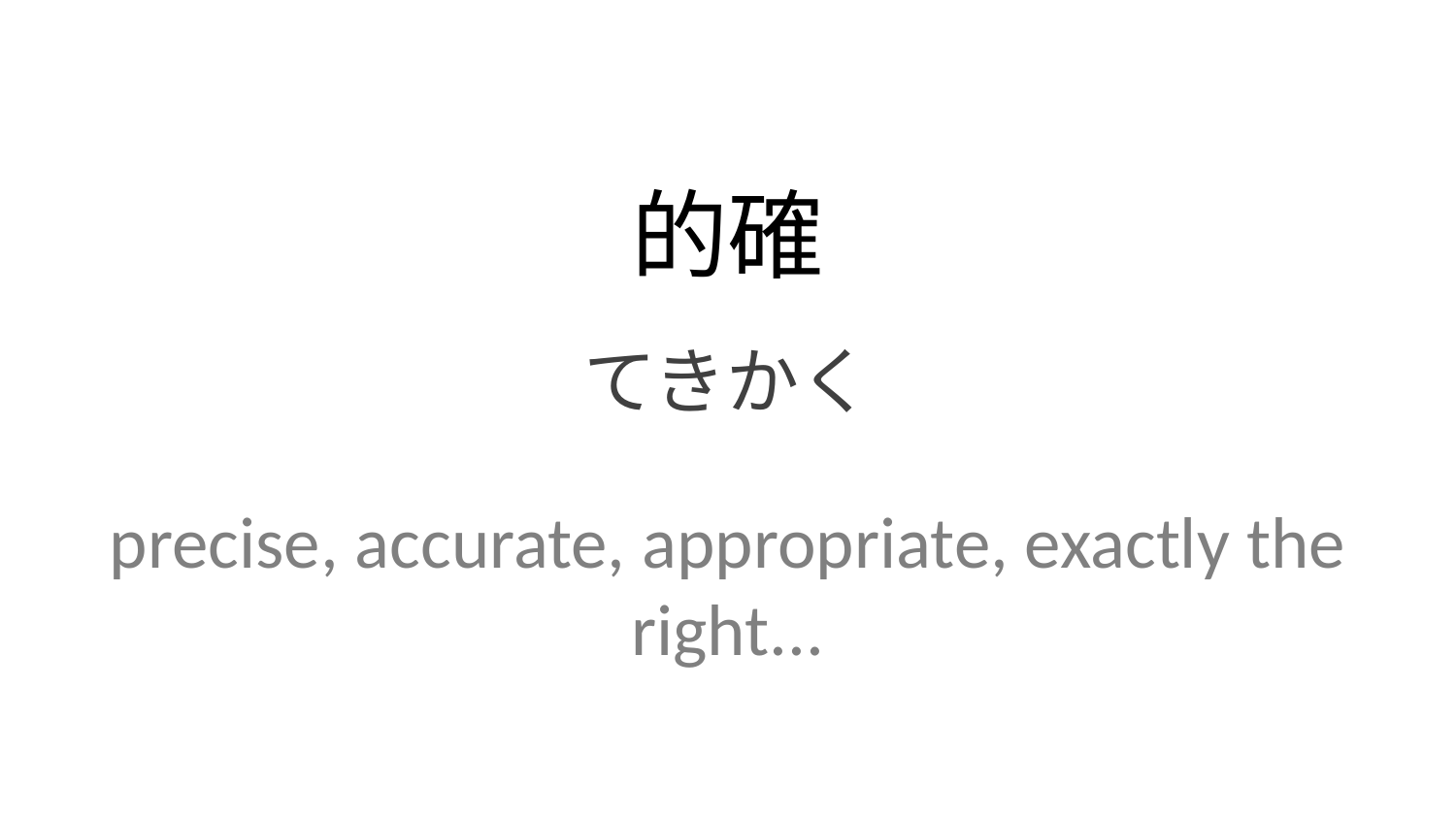

的確

てきかく
precise, accurate, appropriate, exactly the right...